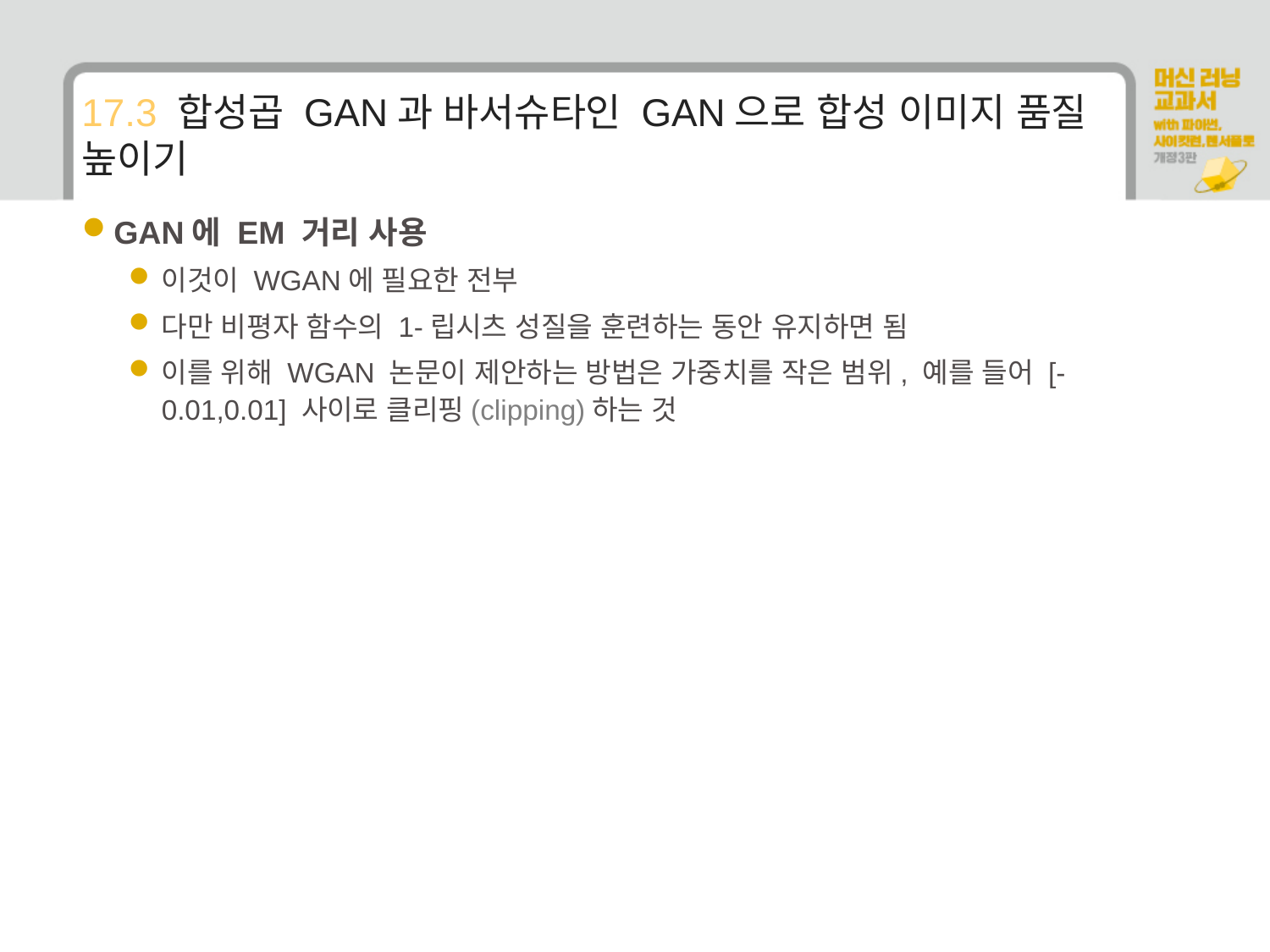

# 17.3 합성곱 GAN과 바서슈타인 GAN으로 합성 이미지 품질 높이기
GAN에 EM 거리 사용
이것이 WGAN에 필요한 전부
다만 비평자 함수의 1-립시츠 성질을 훈련하는 동안 유지하면 됨
이를 위해 WGAN 논문이 제안하는 방법은 가중치를 작은 범위, 예를 들어 [- 0.01,0.01] 사이로 클리핑(clipping)하는 것